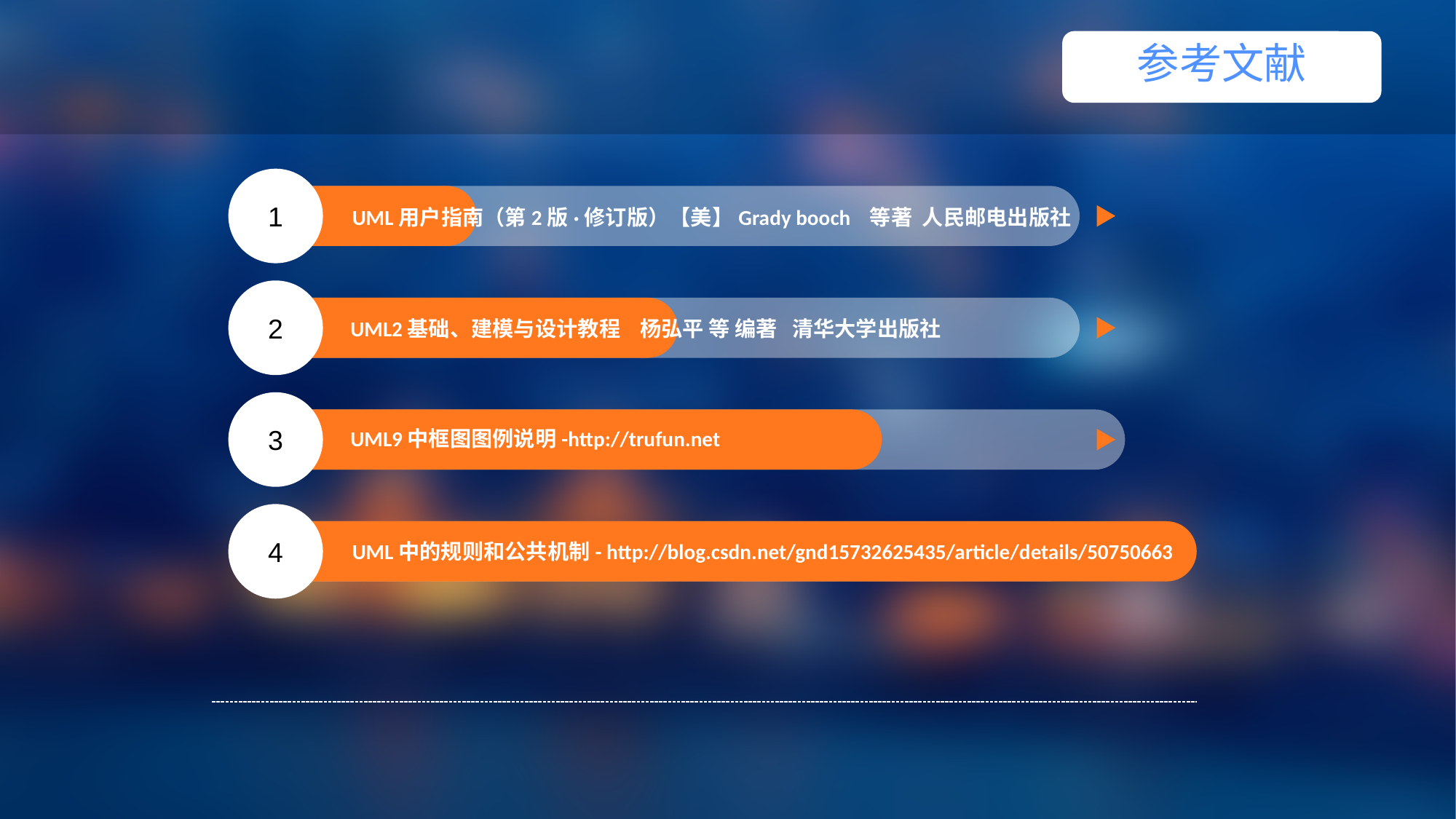

参考文献
1

UML用户指南（第2版·修订版）【美】Grady booch   等著  人民邮电出版社

1
                     点击添加标题
2

UML2基础、建模与设计教程    杨弘平 等 编著   清华大学出版社

3

UML9中框图图例说明-http://trufun.net

4

UML中的规则和公共机制- http://blog.csdn.net/gnd15732625435/article/details/50750663